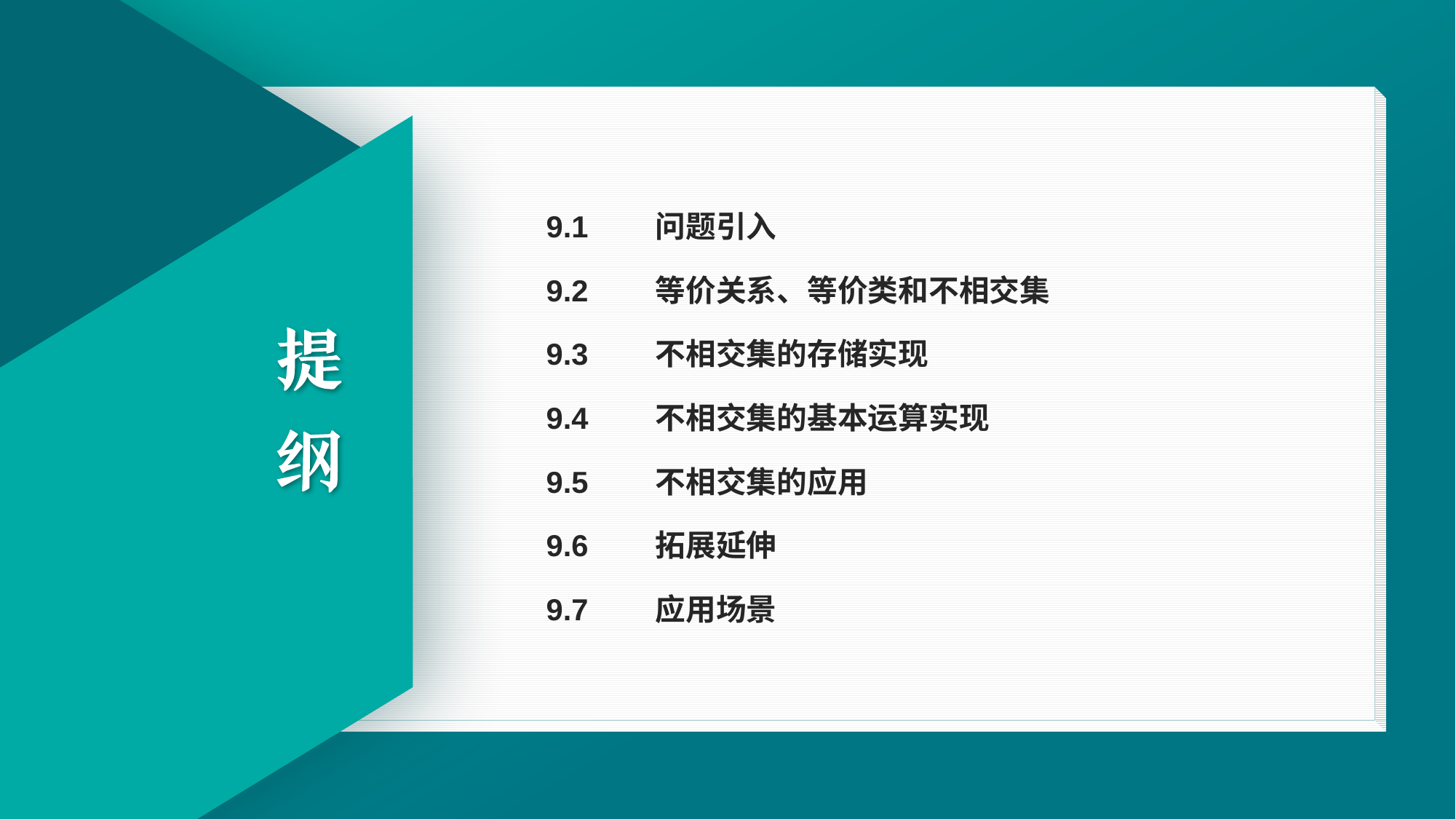

9.1	问题引入
9.2	等价关系、等价类和不相交集
9.3	不相交集的存储实现
9.4	不相交集的基本运算实现
9.5	不相交集的应用
9.6	拓展延伸
9.7	应用场景